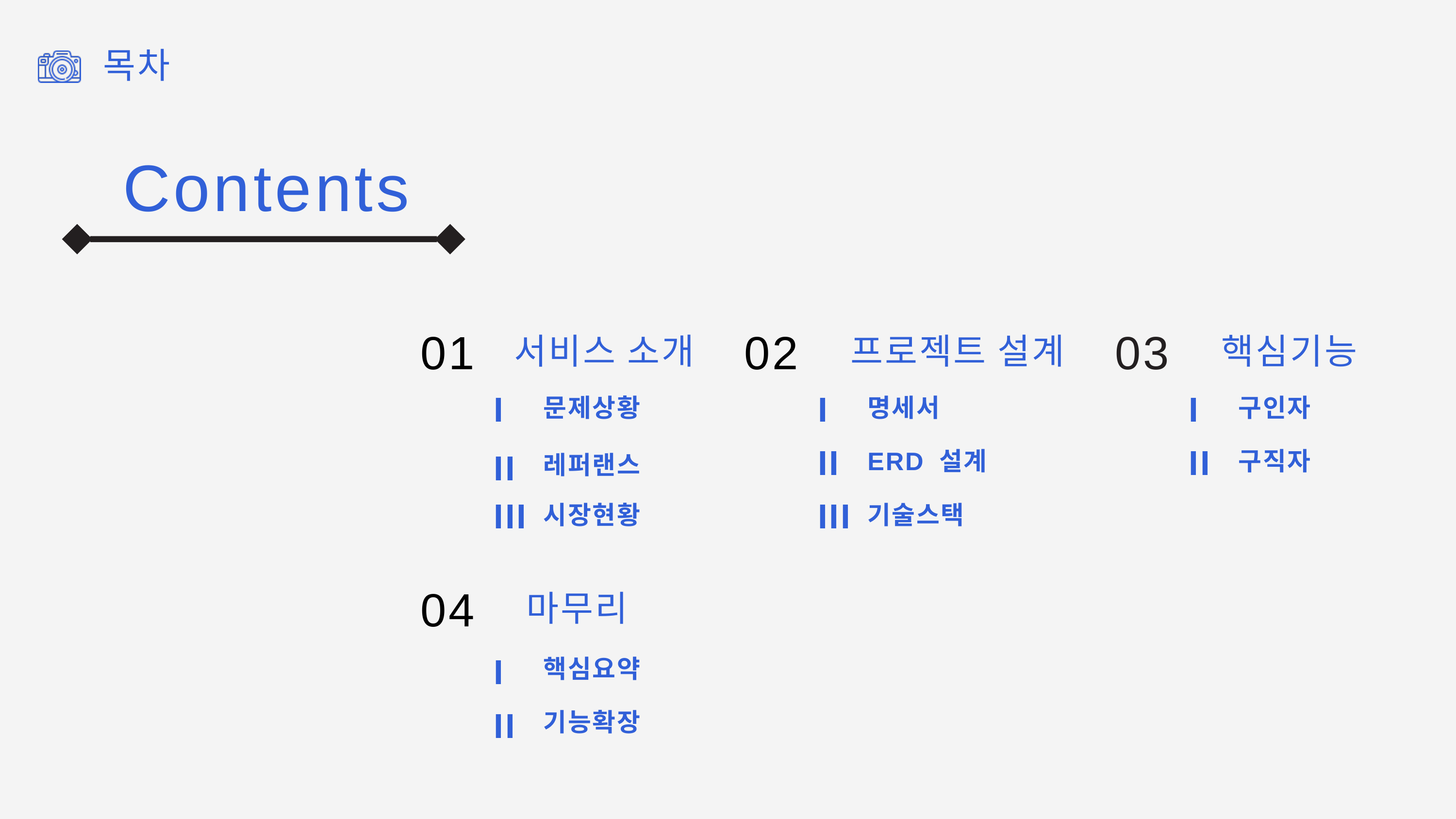

목차

Contents

01
02
03
서비스 소개
프로젝트 설계
핵심기능
I
I
I
문제상황
명세서
구인자
II
II
ERD 설계
구직자
II
레퍼랜스
III
III
시장현황
기술스택
04
마무리
I
핵심요약
II
기능확장